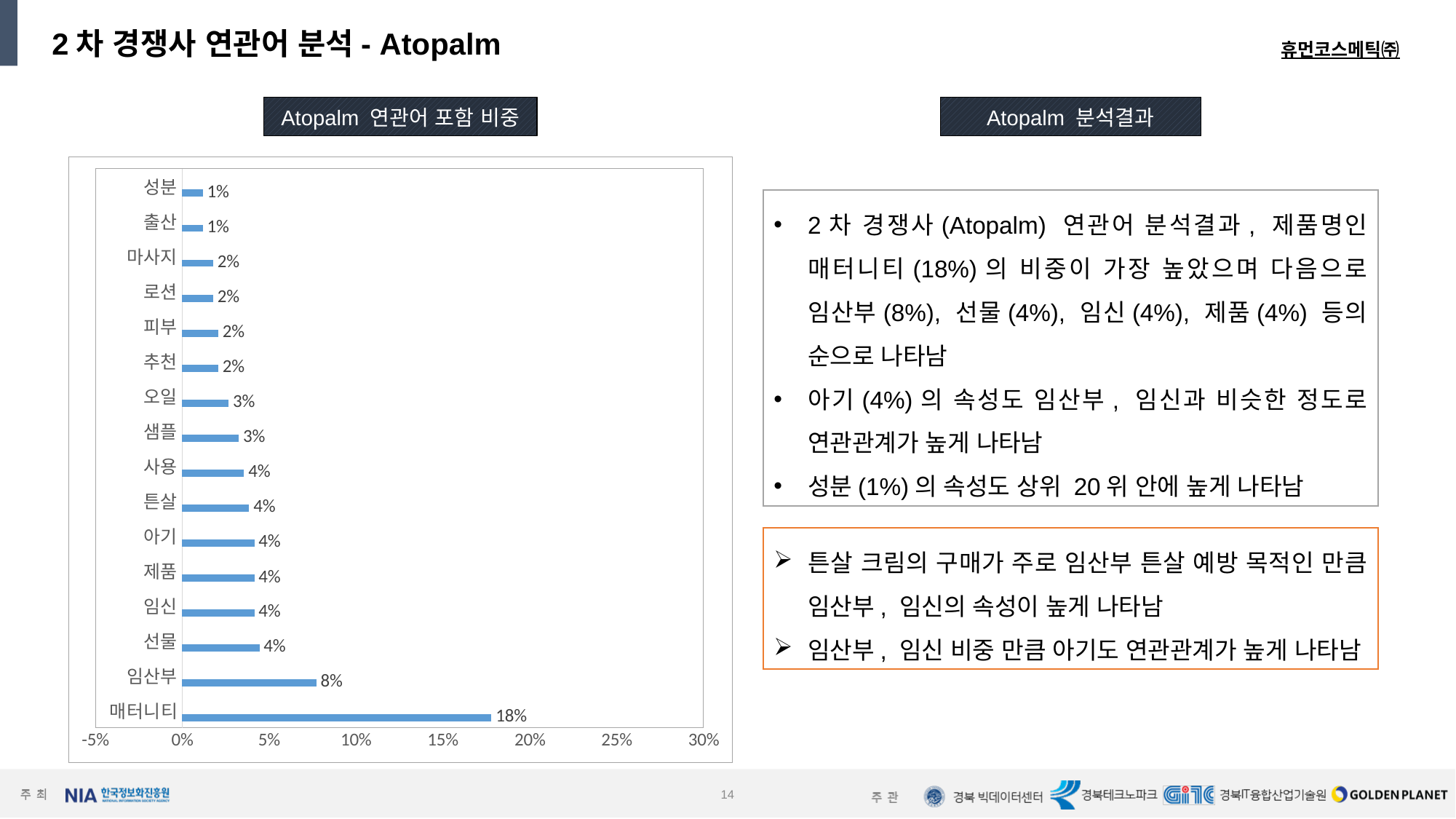

2차 경쟁사 연관어 분석- Atopalm
휴먼코스메틱㈜
Atopalm 연관어 포함 비중
Atopalm 분석결과

### Chart

| Category | 계열 1 | 열1 | 열2 |
|---|---|---|---|
| 매터니티 | 0.17800000000000002 | None | None |
| 임산부 | 0.07720000000000002 | None | None |
| 선물 | 0.044500000000000005 | None | None |
| 임신 | 0.0415 | None | None |
| 제품 | 0.0415 | None | None |
| 아기 | 0.0415 | None | None |
| 튼살 | 0.0385 | None | None |
| 사용 | 0.03560000000000001 | None | None |
| 샘플 | 0.032600000000000004 | None | None |
| 오일 | 0.0267 | None | None |
| 추천 | 0.0207 | None | None |
| 피부 | 0.0207 | None | None |
| 로션 | 0.017800000000000003 | None | None |
| 마사지 | 0.017800000000000003 | None | None |
| 출산 | 0.011800000000000003 | None | None |
| 성분 | 0.011800000000000003 | None | None |
2차 경쟁사(Atopalm) 연관어 분석결과, 제품명인 매터니티(18%)의 비중이 가장 높았으며 다음으로 임산부(8%), 선물(4%), 임신(4%), 제품(4%) 등의 순으로 나타남
아기(4%)의 속성도 임산부, 임신과 비슷한 정도로 연관관계가 높게 나타남
성분(1%)의 속성도 상위 20위 안에 높게 나타남
튼살 크림의 구매가 주로 임산부 튼살 예방 목적인 만큼 임산부, 임신의 속성이 높게 나타남
임산부, 임신 비중 만큼 아기도 연관관계가 높게 나타남